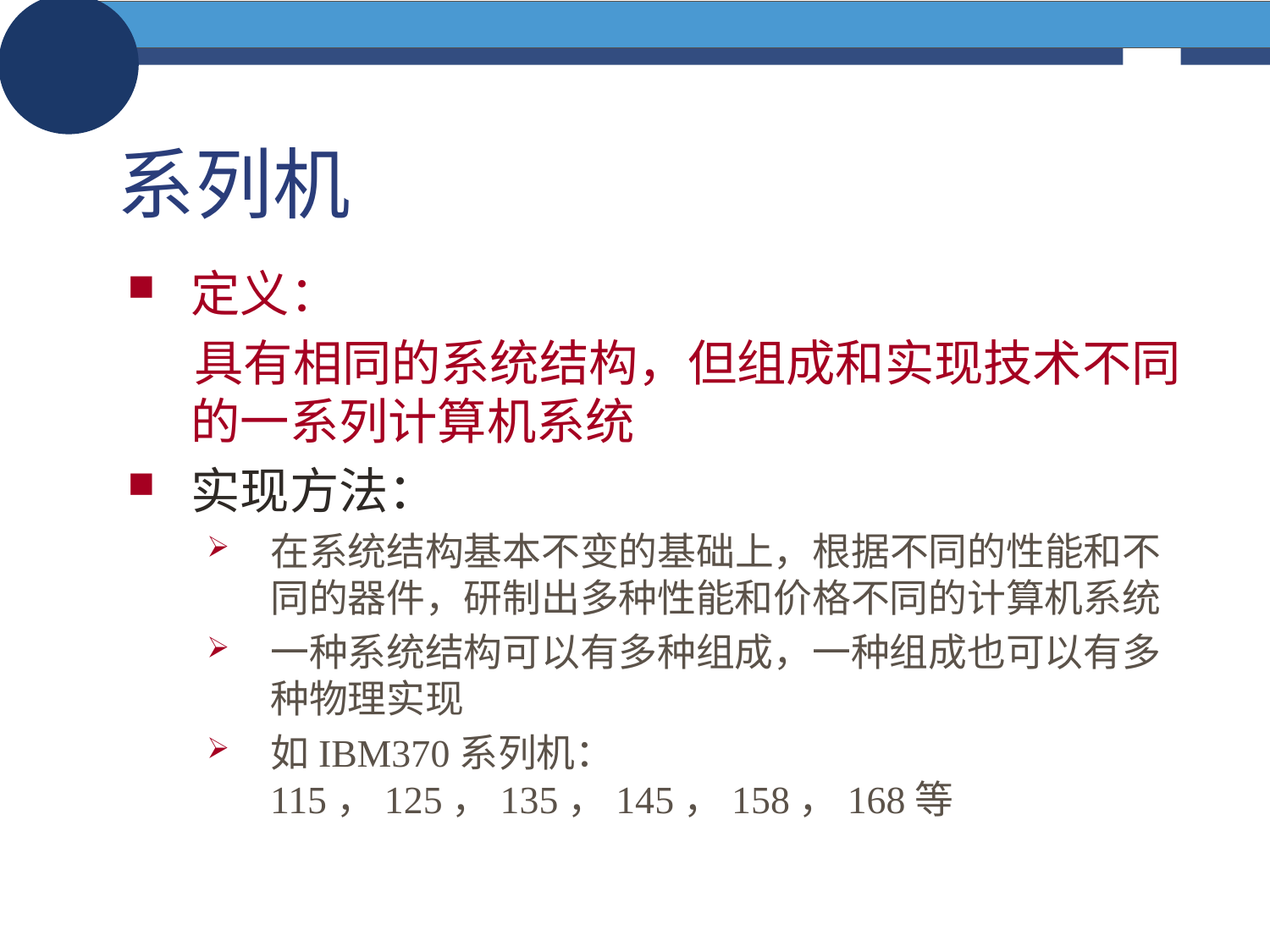

# 系列机
定义：
     具有相同的系统结构，但组成和实现技术不同的一系列计算机系统
实现方法：
在系统结构基本不变的基础上，根据不同的性能和不同的器件，研制出多种性能和价格不同的计算机系统
一种系统结构可以有多种组成，一种组成也可以有多种物理实现
如IBM370系列机：115，125，135，145，158，168等